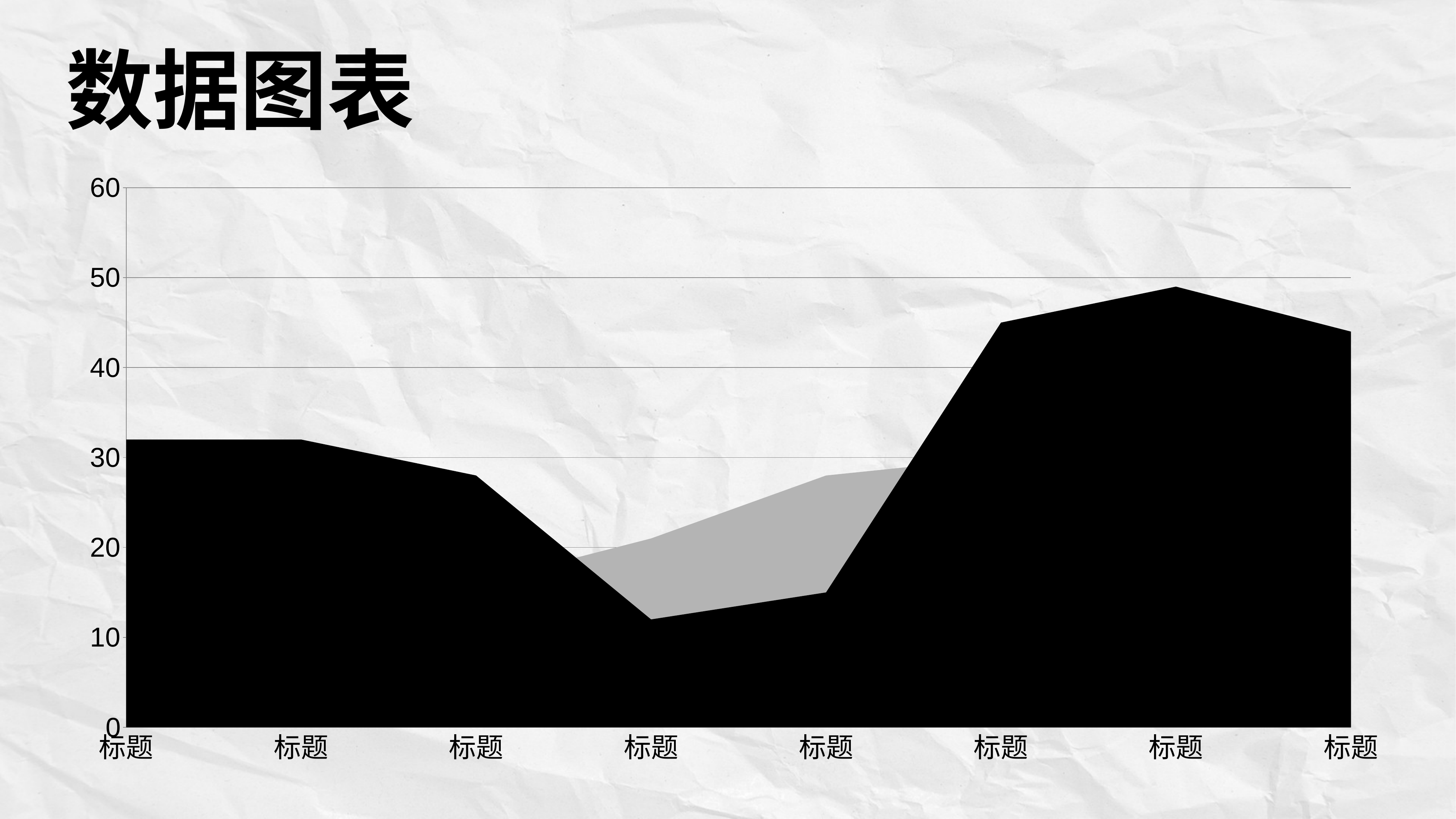

数据图表

### Chart

| Category | 列1 | 列2 | 列3 |
|---|---|---|---|
| 标题 | 32.0 | 23.0 | 22.0 |
| 标题 | 32.0 | 15.0 | 12.0 |
| 标题 | 28.0 | 16.0 | 14.0 |
| 标题 | 12.0 | 21.0 | 16.0 |
| 标题 | 15.0 | 28.0 | 18.0 |
| 标题 | 45.0 | 30.0 | 19.0 |
| 标题 | 49.0 | 47.0 | 20.0 |
| 标题 | 44.0 | 36.0 | 21.0 |